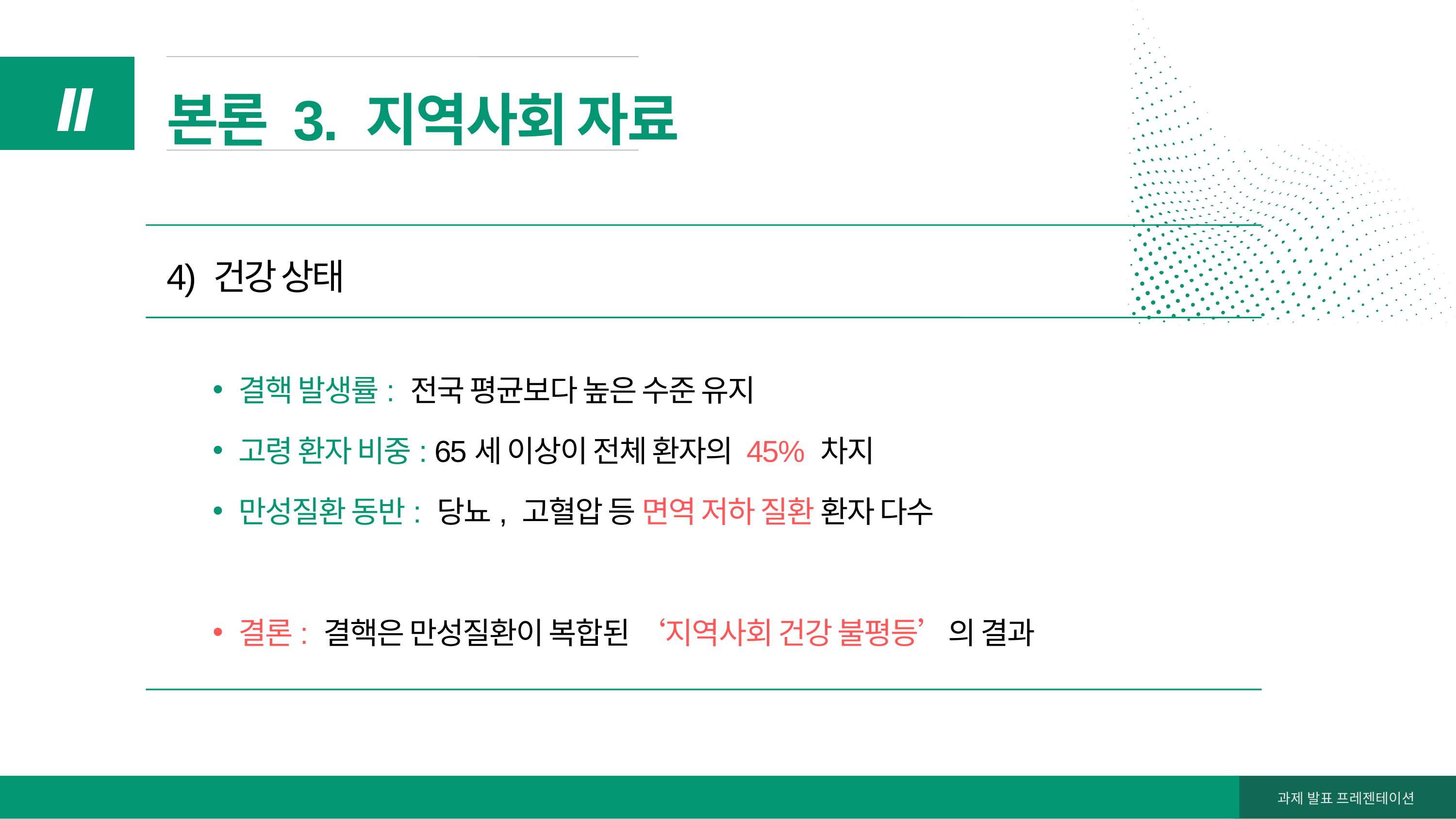

본론 3. 지역사회 자료
Ⅱ

4) 건강 상태

결핵 발생률: 전국 평균보다 높은 수준 유지
고령 환자 비중: 65세 이상이 전체 환자의 45% 차지
만성질환 동반: 당뇨, 고혈압 등 면역 저하 질환 환자 다수

결론: 결핵은 만성질환이 복합된 ‘지역사회 건강 불평등’의 결과

과제 발표 프레젠테이션